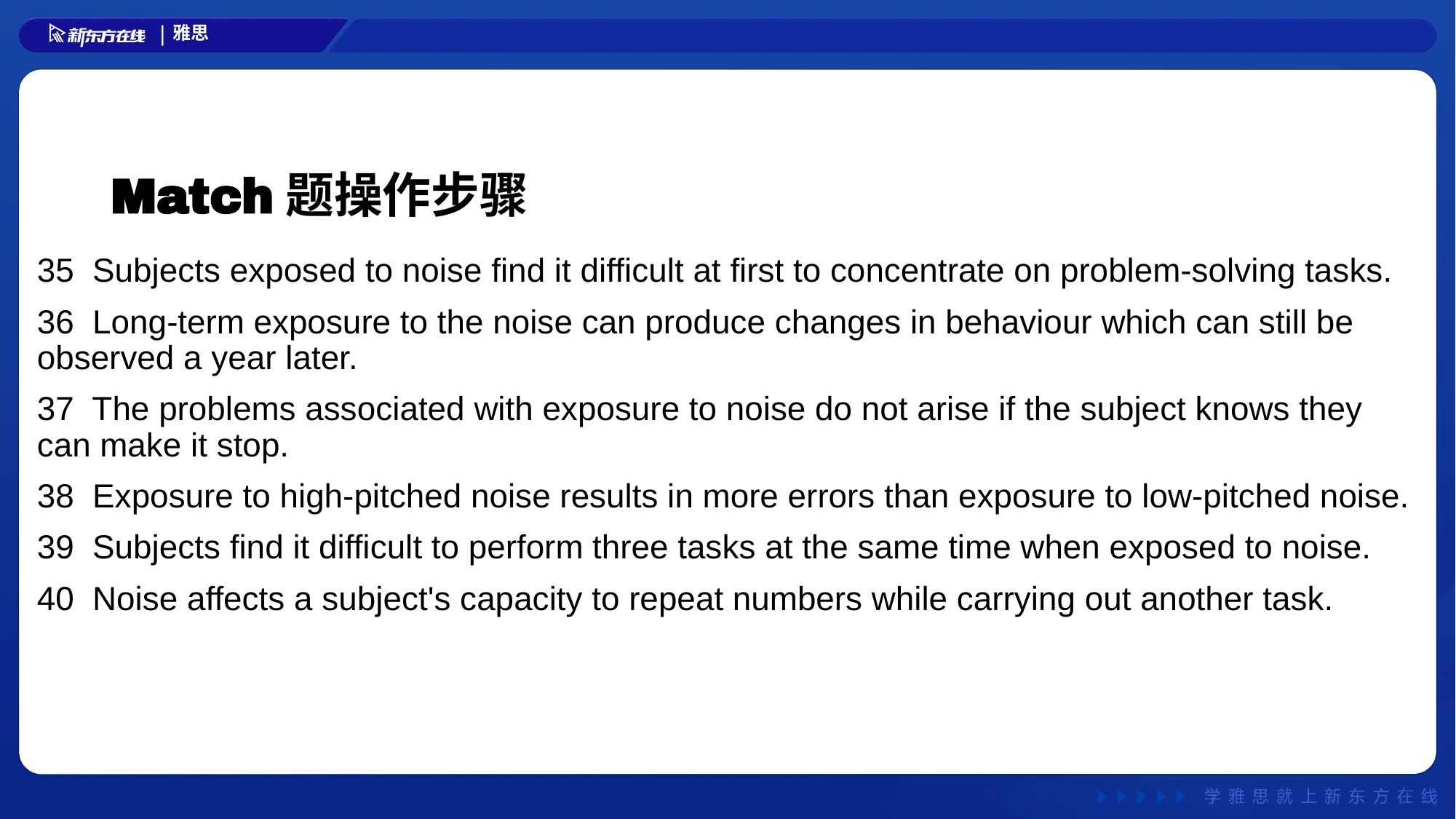

# Match题操作步骤
35  Subjects exposed to noise find it difficult at first to concentrate on problem-solving tasks.
36  Long-term exposure to the noise can produce changes in behaviour which can still be observed a year later.
37  The problems associated with exposure to noise do not arise if the subject knows they can make it stop.
38  Exposure to high-pitched noise results in more errors than exposure to low-pitched noise.
39  Subjects find it difficult to perform three tasks at the same time when exposed to noise.
40  Noise affects a subject's capacity to repeat numbers while carrying out another task.